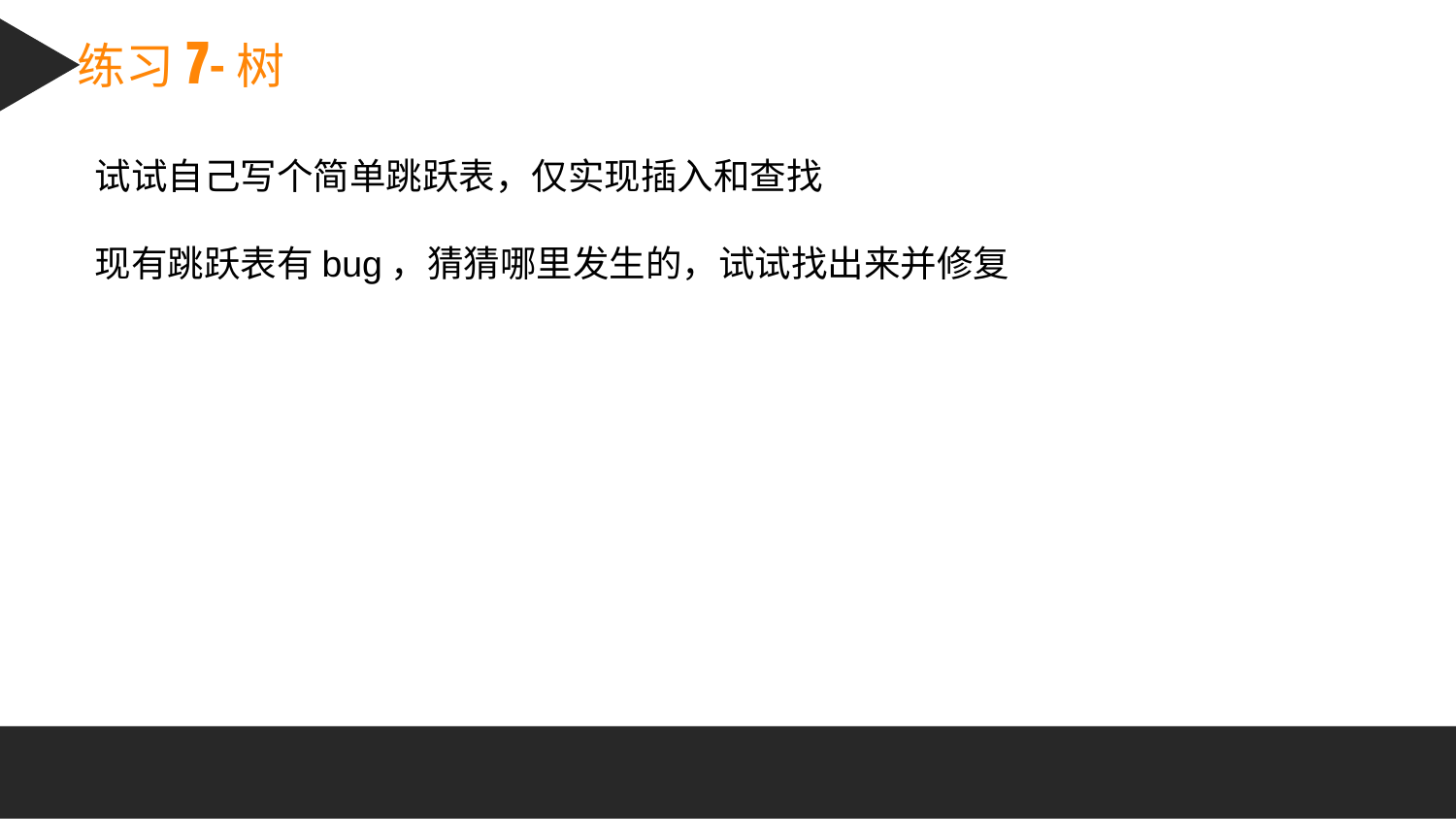

练习7-树
试试自己写个简单跳跃表，仅实现插入和查找

现有跳跃表有bug，猜猜哪里发生的，试试找出来并修复